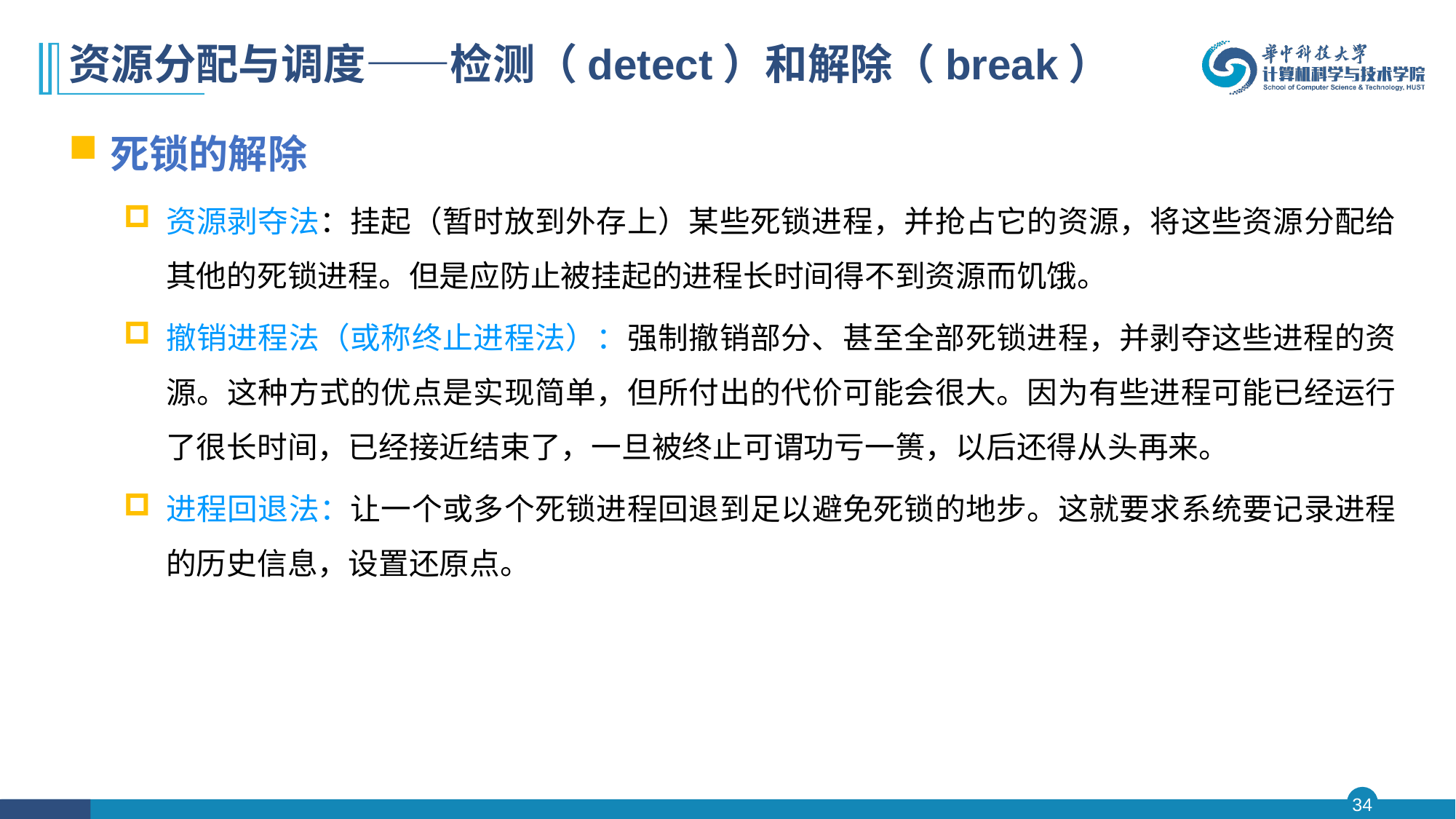

# 资源分配与调度——检测（detect）和解除（break）
死锁的解除
资源剥夺法：挂起（暂时放到外存上）某些死锁进程，并抢占它的资源，将这些资源分配给其他的死锁进程。但是应防止被挂起的进程长时间得不到资源而饥饿。
撤销进程法（或称终止进程法）：强制撤销部分、甚至全部死锁进程，并剥夺这些进程的资源。这种方式的优点是实现简单，但所付出的代价可能会很大。因为有些进程可能已经运行了很长时间，已经接近结束了，一旦被终止可谓功亏一篑，以后还得从头再来。
进程回退法：让一个或多个死锁进程回退到足以避免死锁的地步。这就要求系统要记录进程的历史信息，设置还原点。